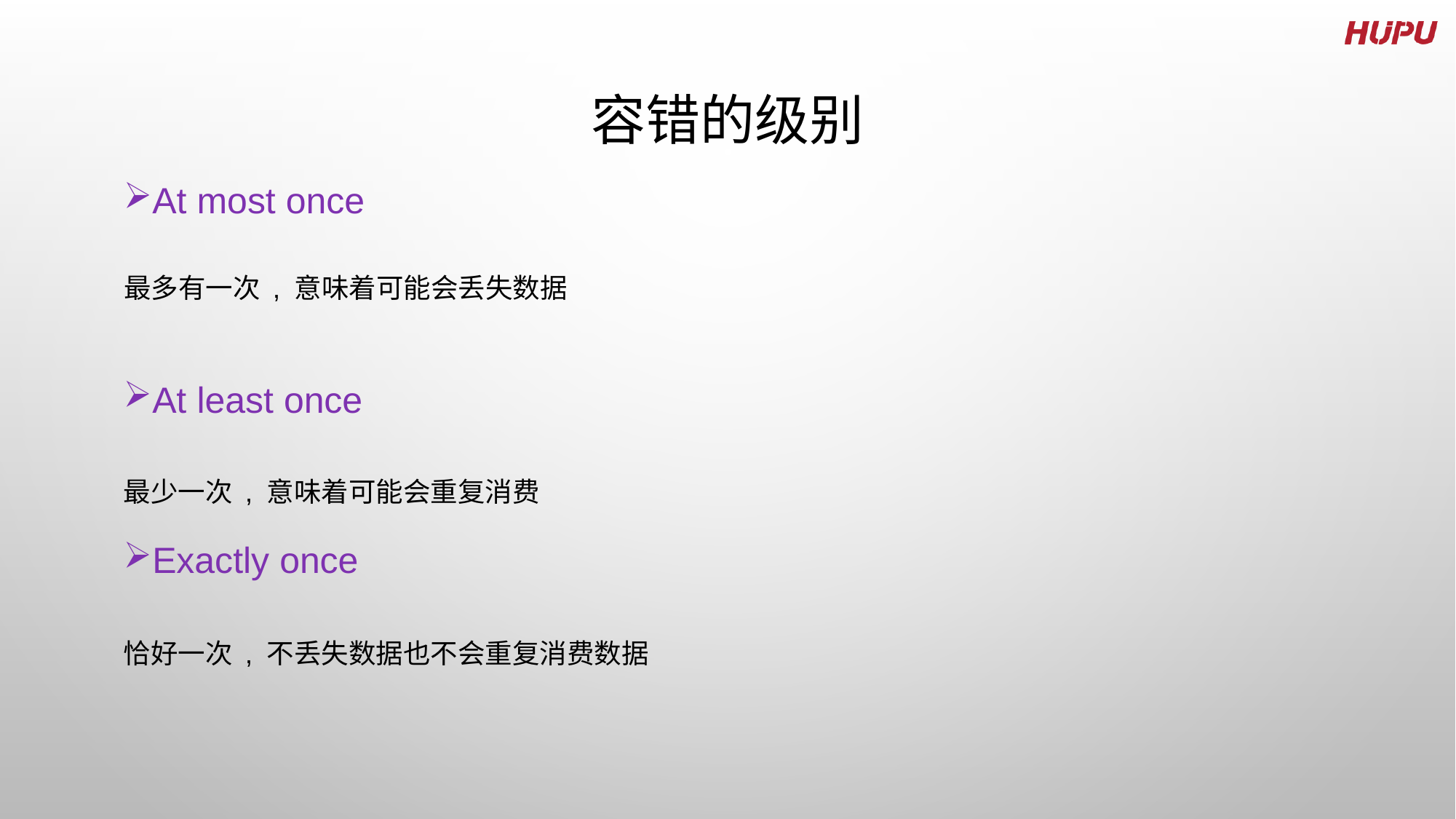

# 容错的级别
At most once
最多有一次 , 意味着可能会丢失数据
At least once
最少一次 , 意味着可能会重复消费
Exactly once
恰好一次 , 不丢失数据也不会重复消费数据